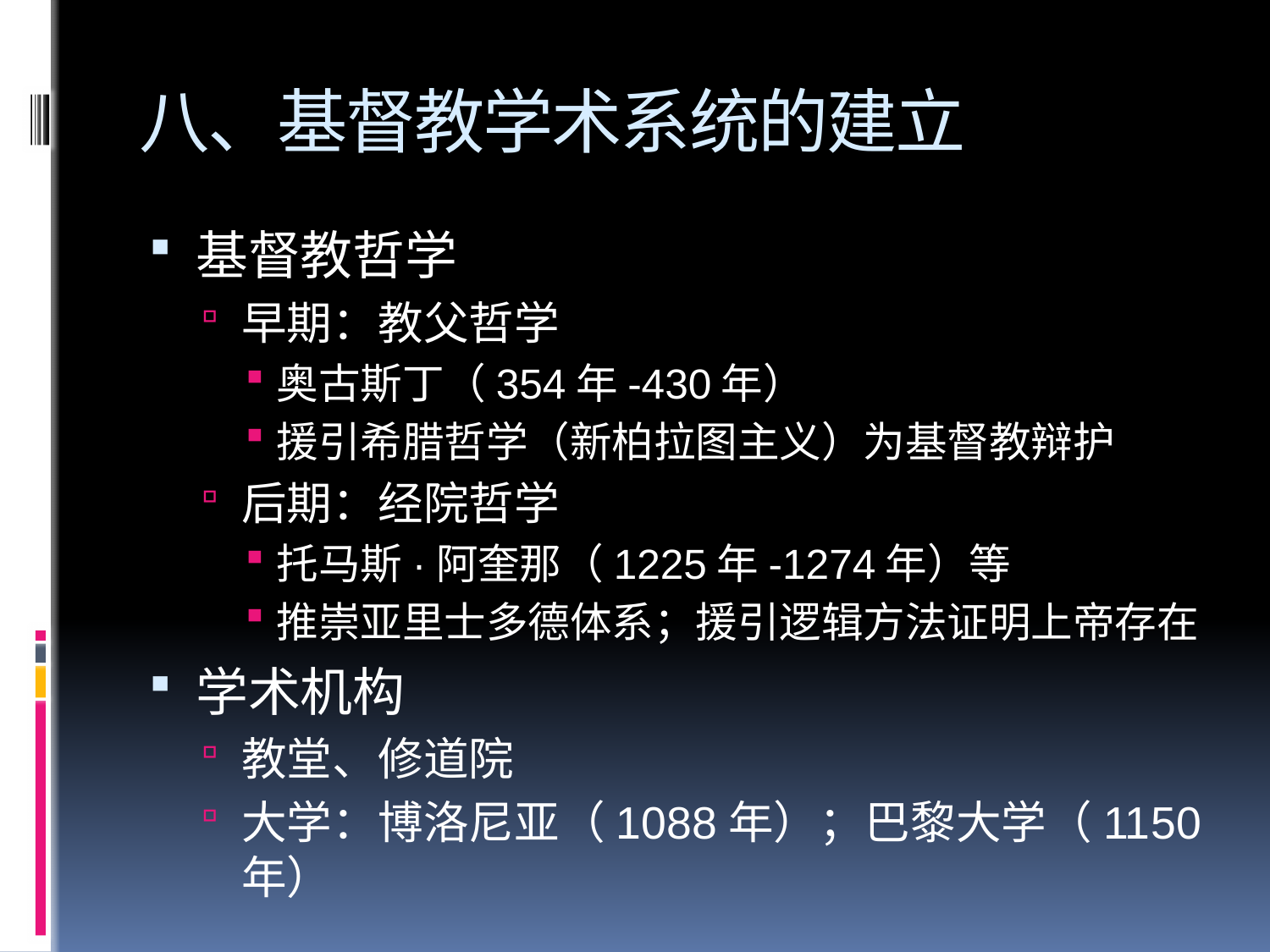

# 八、基督教学术系统的建立
基督教哲学
早期：教父哲学
奥古斯丁（354年-430年）
援引希腊哲学（新柏拉图主义）为基督教辩护
后期：经院哲学
托马斯·阿奎那（1225年-1274年）等
推崇亚里士多德体系；援引逻辑方法证明上帝存在
学术机构
教堂、修道院
大学：博洛尼亚（1088年）；巴黎大学（1150年）